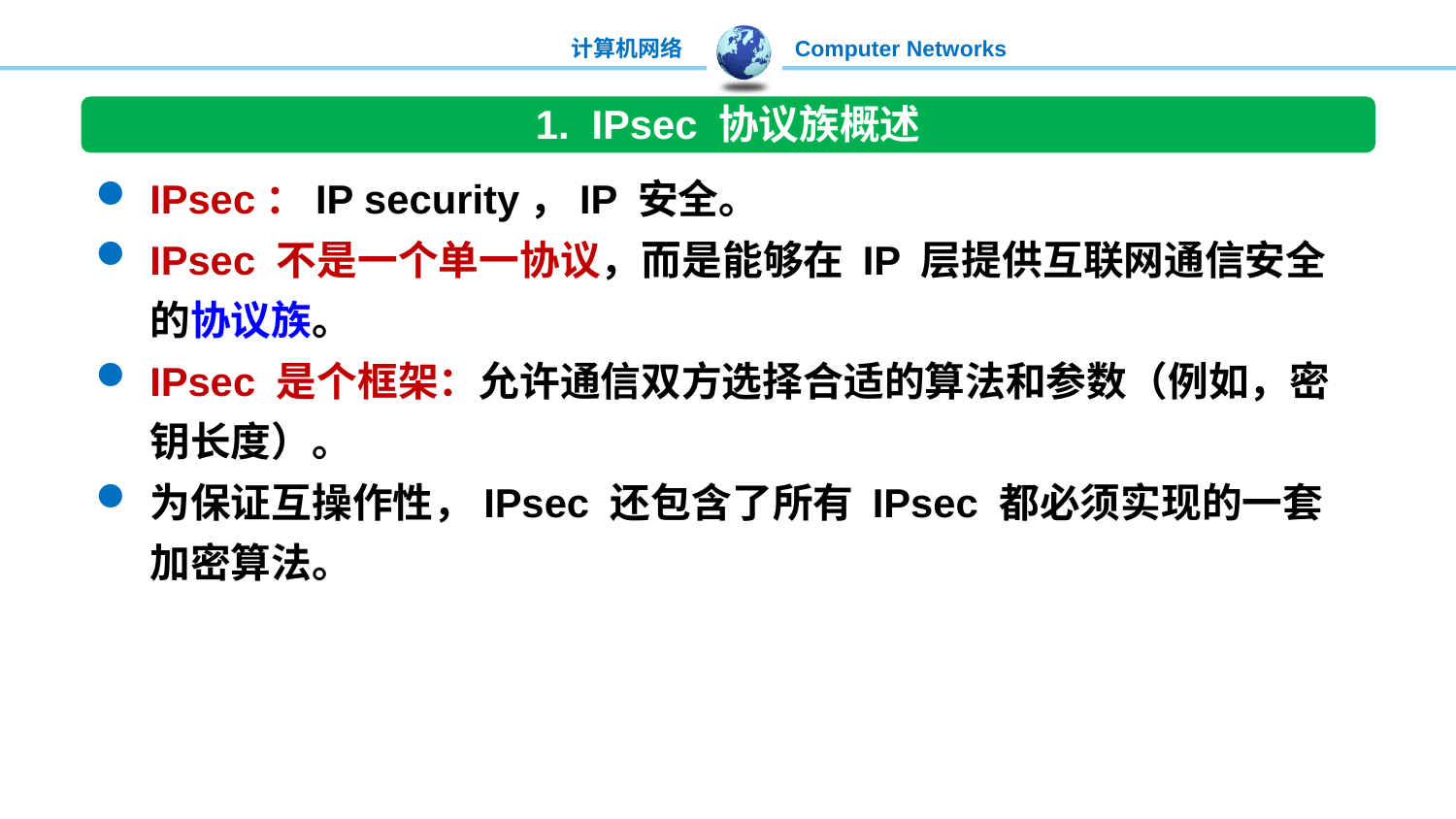

1.  IPsec 协议族概述

IPsec：IP security，IP 安全。
IPsec 不是一个单一协议，而是能够在 IP 层提供互联网通信安全的协议族。
IPsec 是个框架：允许通信双方选择合适的算法和参数（例如，密钥长度）。
为保证互操作性，IPsec 还包含了所有 IPsec 都必须实现的一套加密算法。